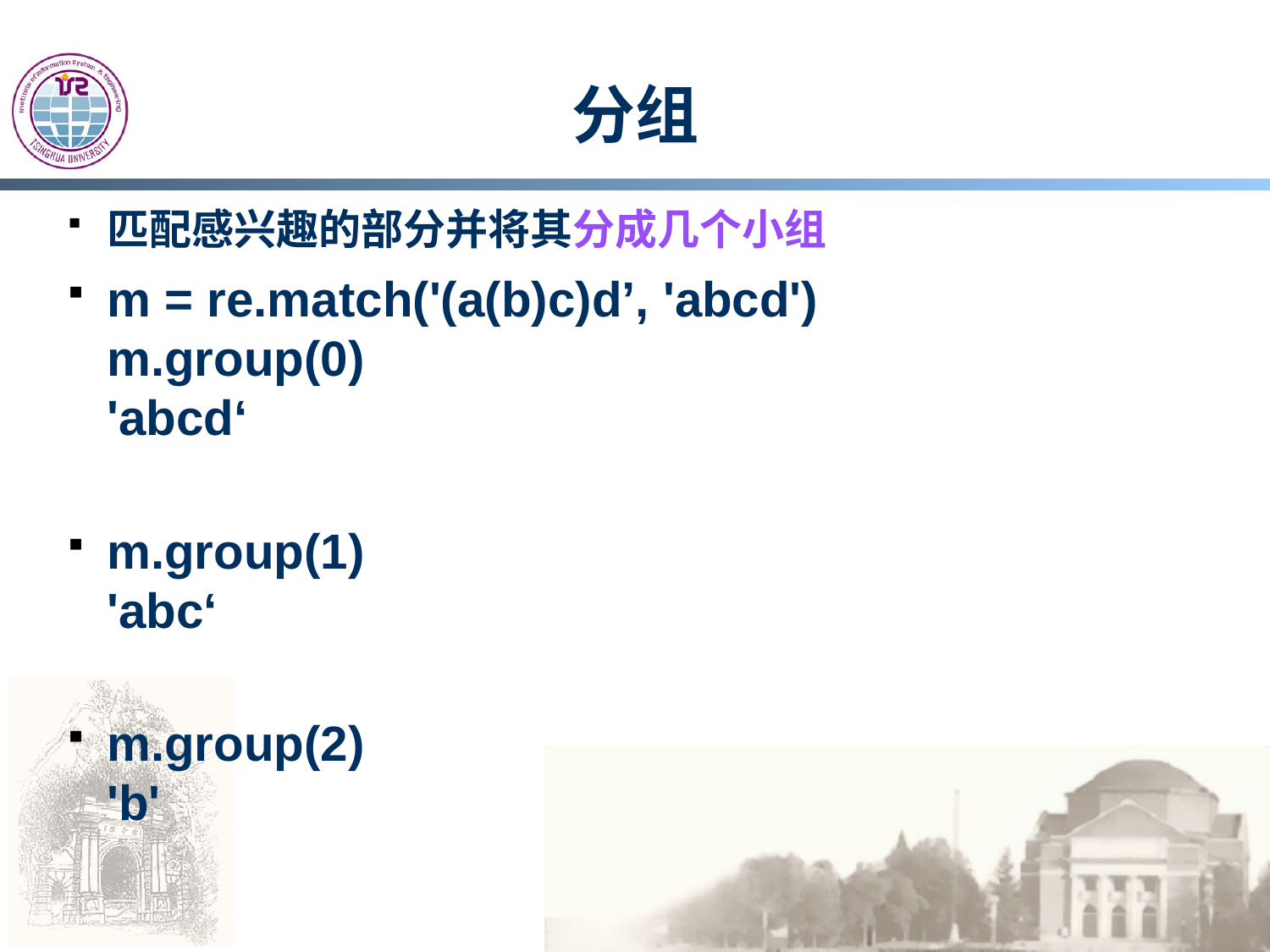

# 分组
匹配感兴趣的部分并将其分成几个小组
m = re.match('(a(b)c)d’, 'abcd')
m.group(0)
'abcd‘
m.group(1)
'abc‘
m.group(2)
'b'